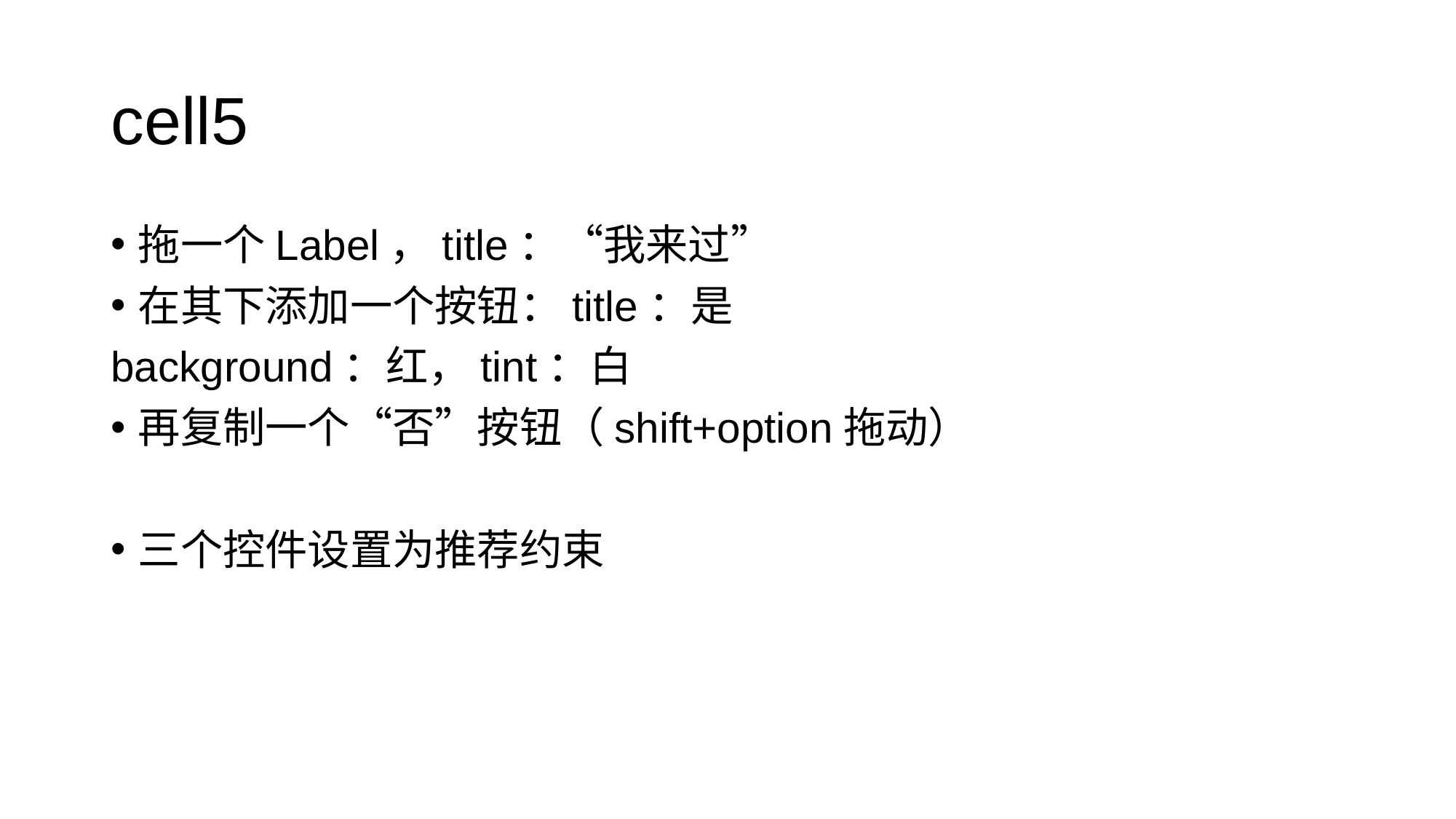

# cell5
拖一个Label，title：“我来过”
在其下添加一个按钮：title：是
background：红，tint：白
再复制一个“否”按钮（shift+option拖动）

三个控件设置为推荐约束